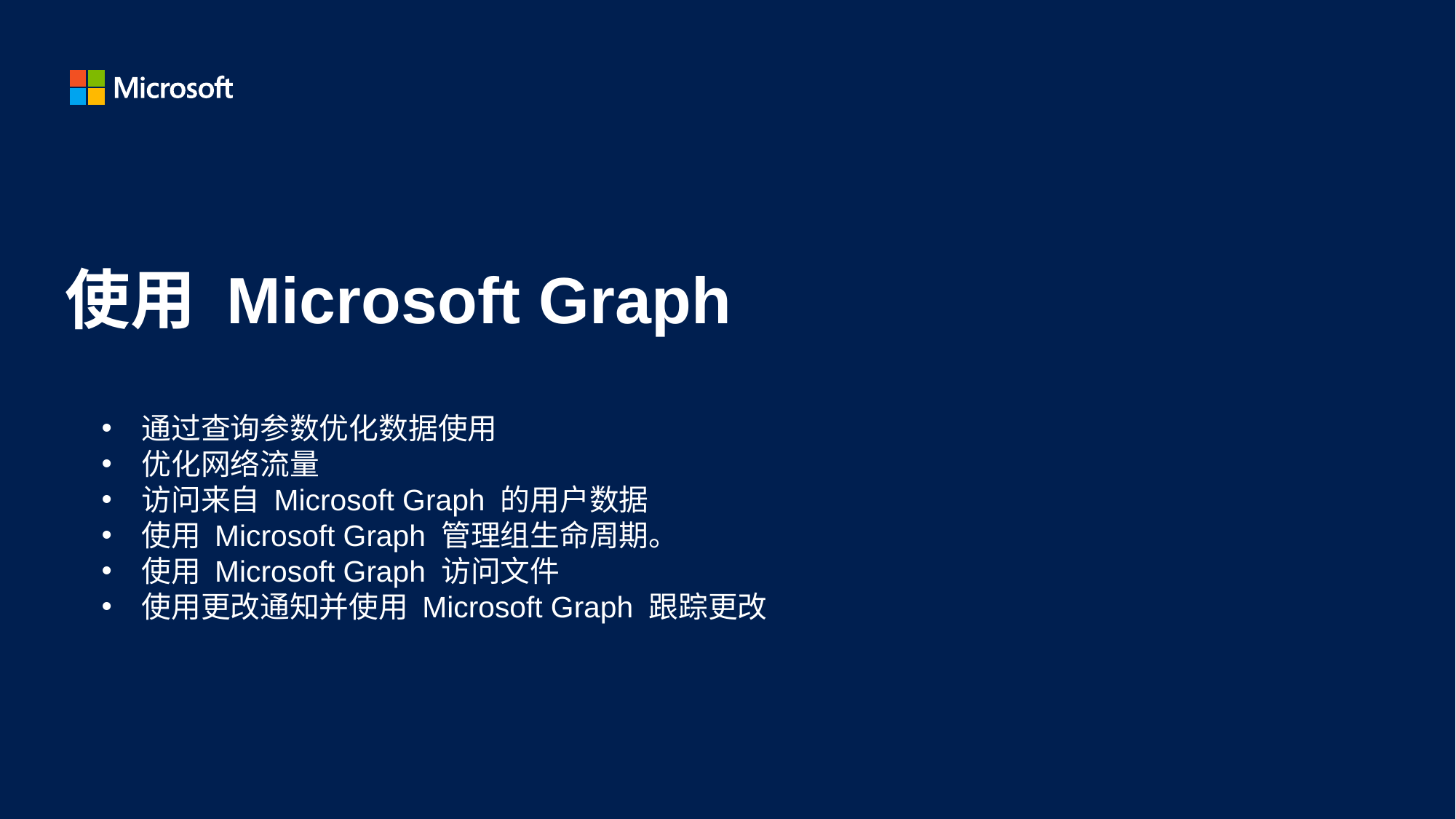

# 使用 Microsoft Graph
通过查询参数优化数据使用
优化网络流量
访问来自 Microsoft Graph 的用户数据
使用 Microsoft Graph 管理组生命周期。
使用 Microsoft Graph 访问文件
使用更改通知并使用 Microsoft Graph 跟踪更改